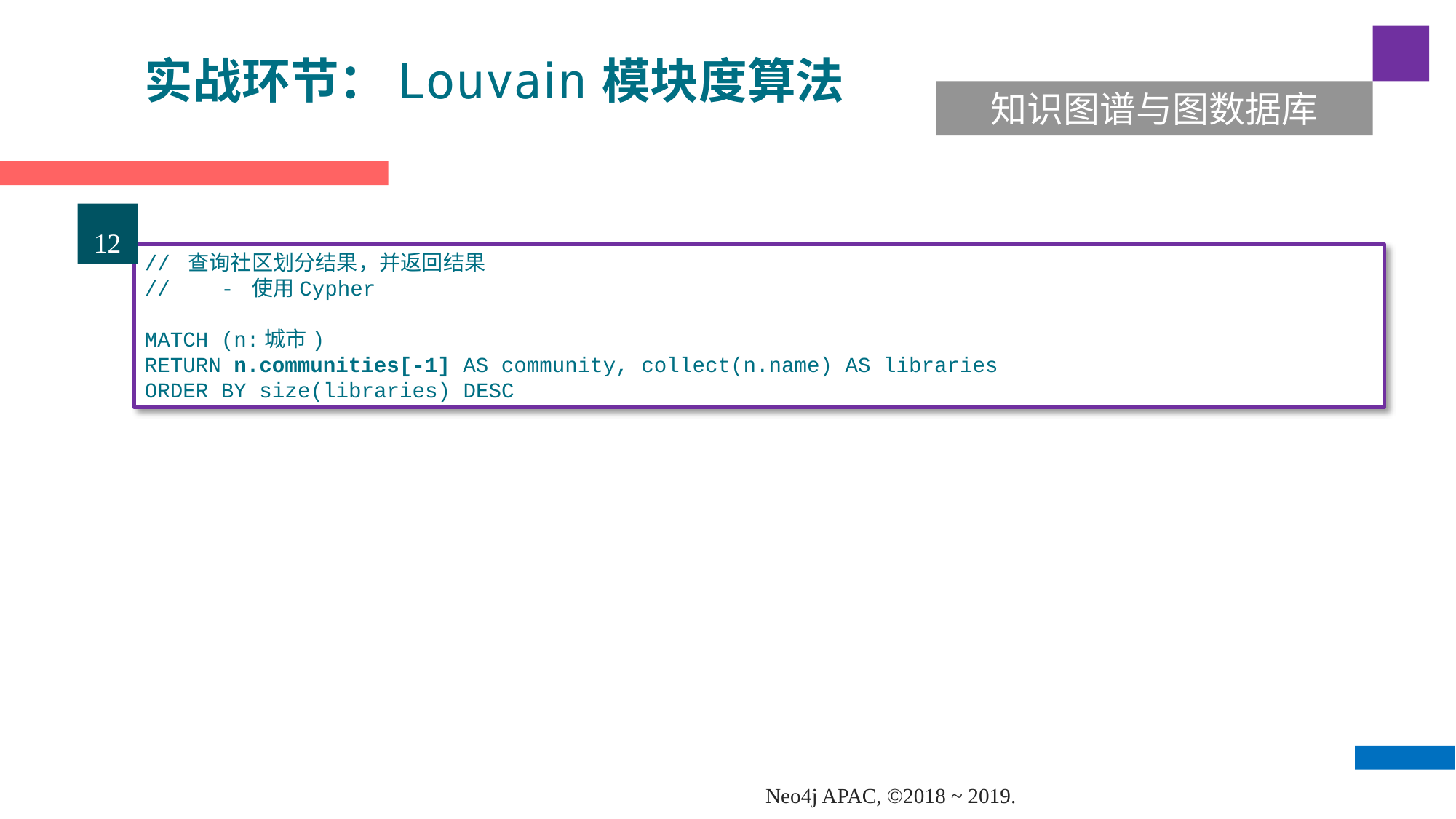

实战环节：Louvain模块度算法
知识图谱与图数据库
12
// 查询社区划分结果，并返回结果
//    - 使用Cypher

MATCH (n:城市)
RETURN n.communities[-1] AS community, collect(n.name) AS libraries
ORDER BY size(libraries) DESC